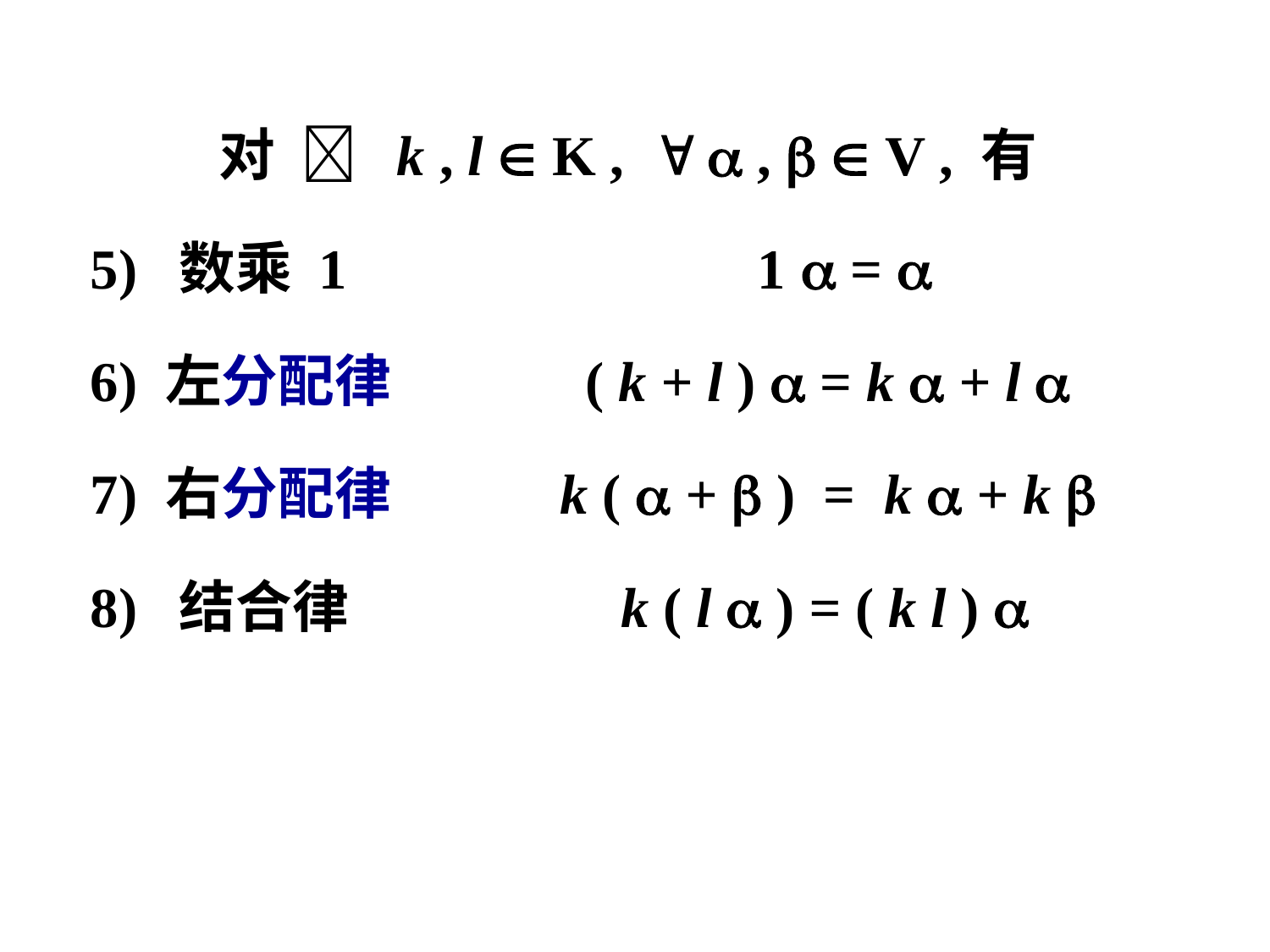

对  ∀  k , l ∈ K ,  ∀ α , β ∈ V , 有
 5)  数乘 1                             1 α = α
 6) 左分配律              ( k + l ) α = k α + l α
 7) 右分配律            k ( α + β )  =  k α + k β
 8)  结合律                    k ( l α ) = ( k l ) α